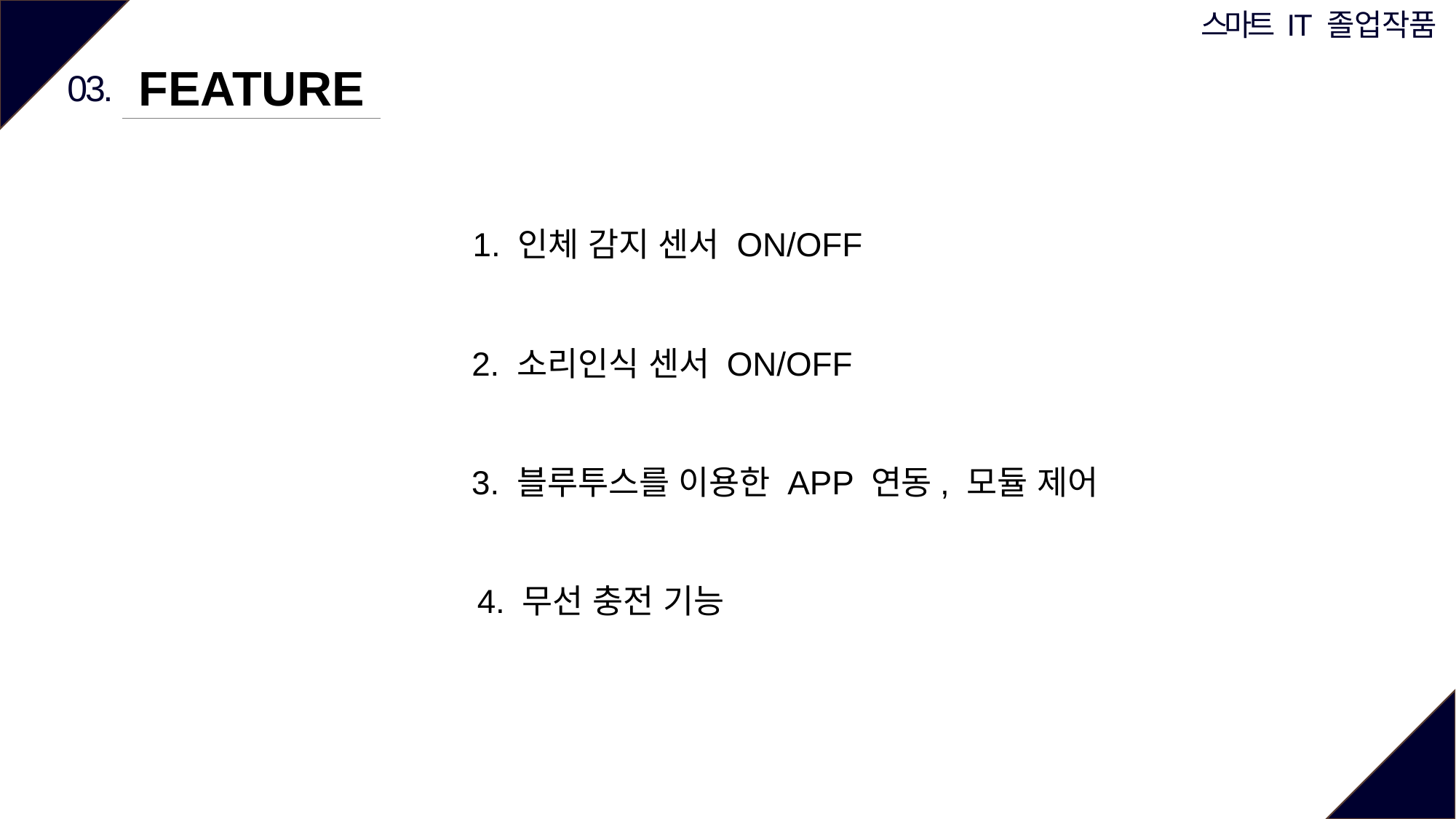

FEATURE

03.
1. 인체 감지 센서 ON/OFF
2. 소리인식 센서 ON/OFF
3. 블루투스를 이용한 APP 연동, 모듈 제어
4. 무선 충전 기능